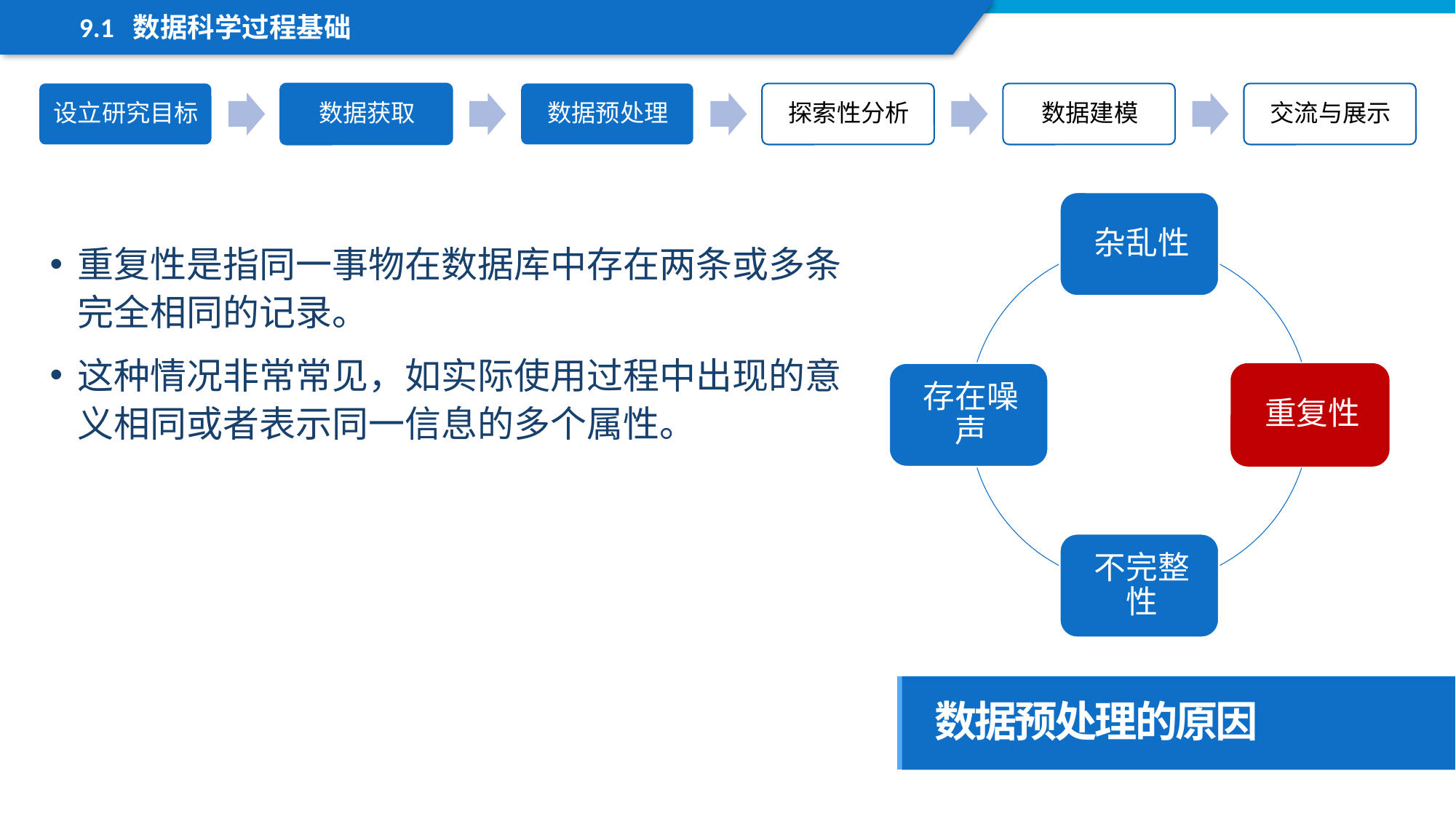

9.1  数据科学过程基础
设立研究目标

数据获取

数据预处理

探索性分析

数据建模

交流与展示
杂乱性
重复性
不完整性
存在噪声
重复性是指同一事物在数据库中存在两条或多条完全相同的记录。
这种情况非常常见，如实际使用过程中出现的意义相同或者表示同一信息的多个属性。

数据预处理的原因